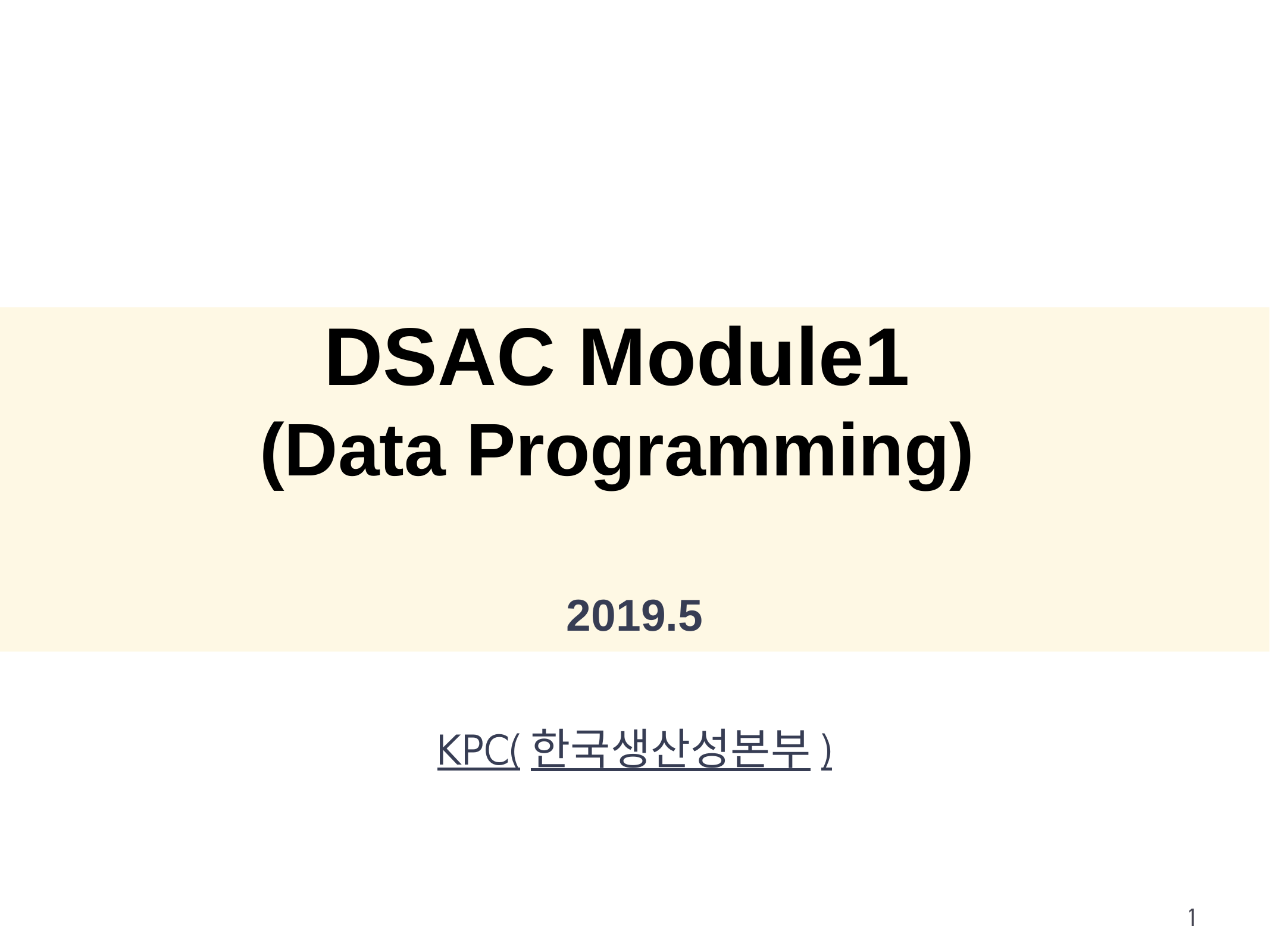

DSAC Module1
(Data Programming)
2019.5
KPC(한국생산성본부)
1